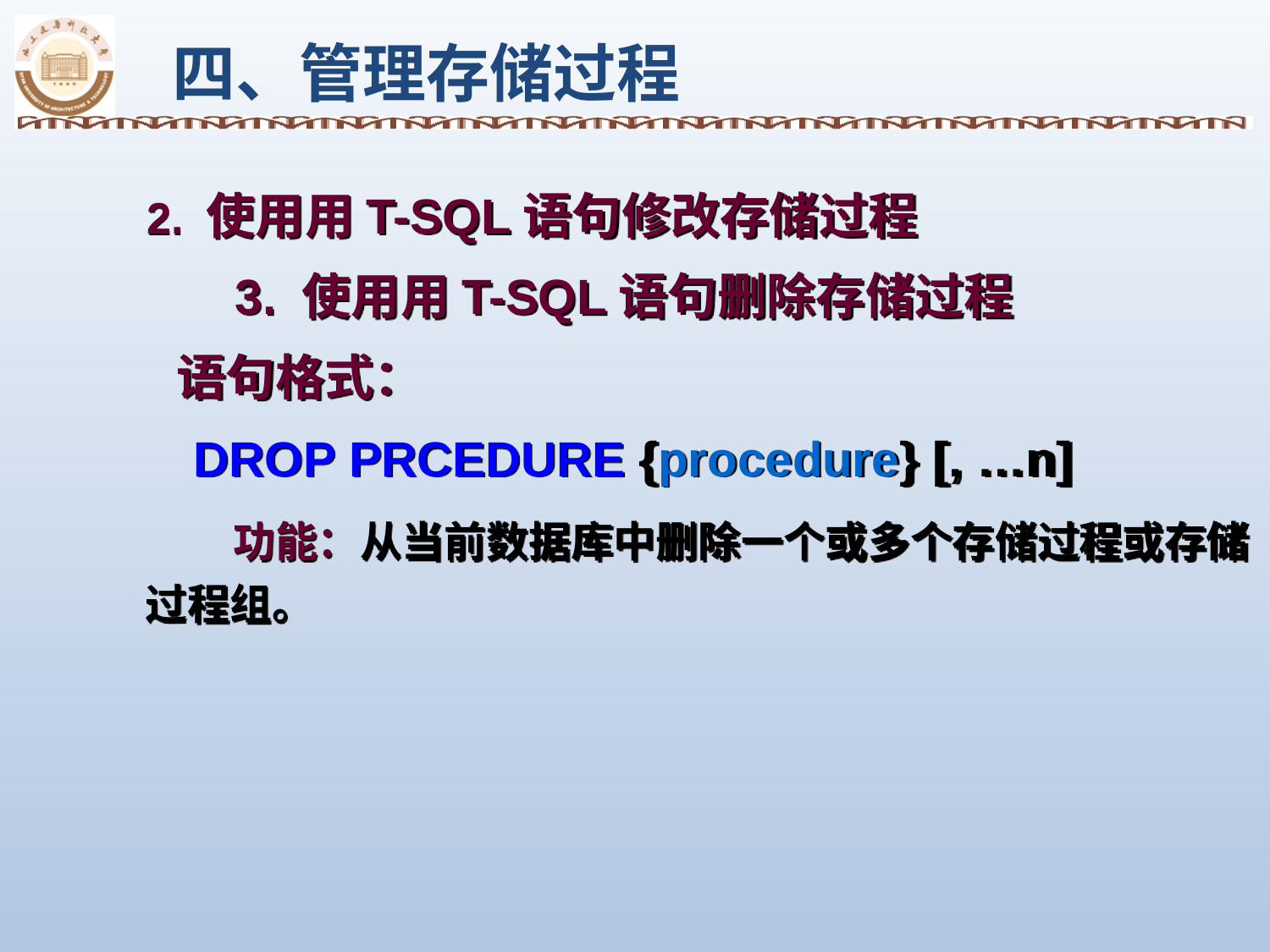

四、管理存储过程
    2. 使用用T-SQL语句修改存储过程
          3. 使用用T-SQL语句删除存储过程
      语句格式：
       DROP PRCEDURE {procedure} [, …n]
           功能：从当前数据库中删除一个或多个存储过程或存储过程组。